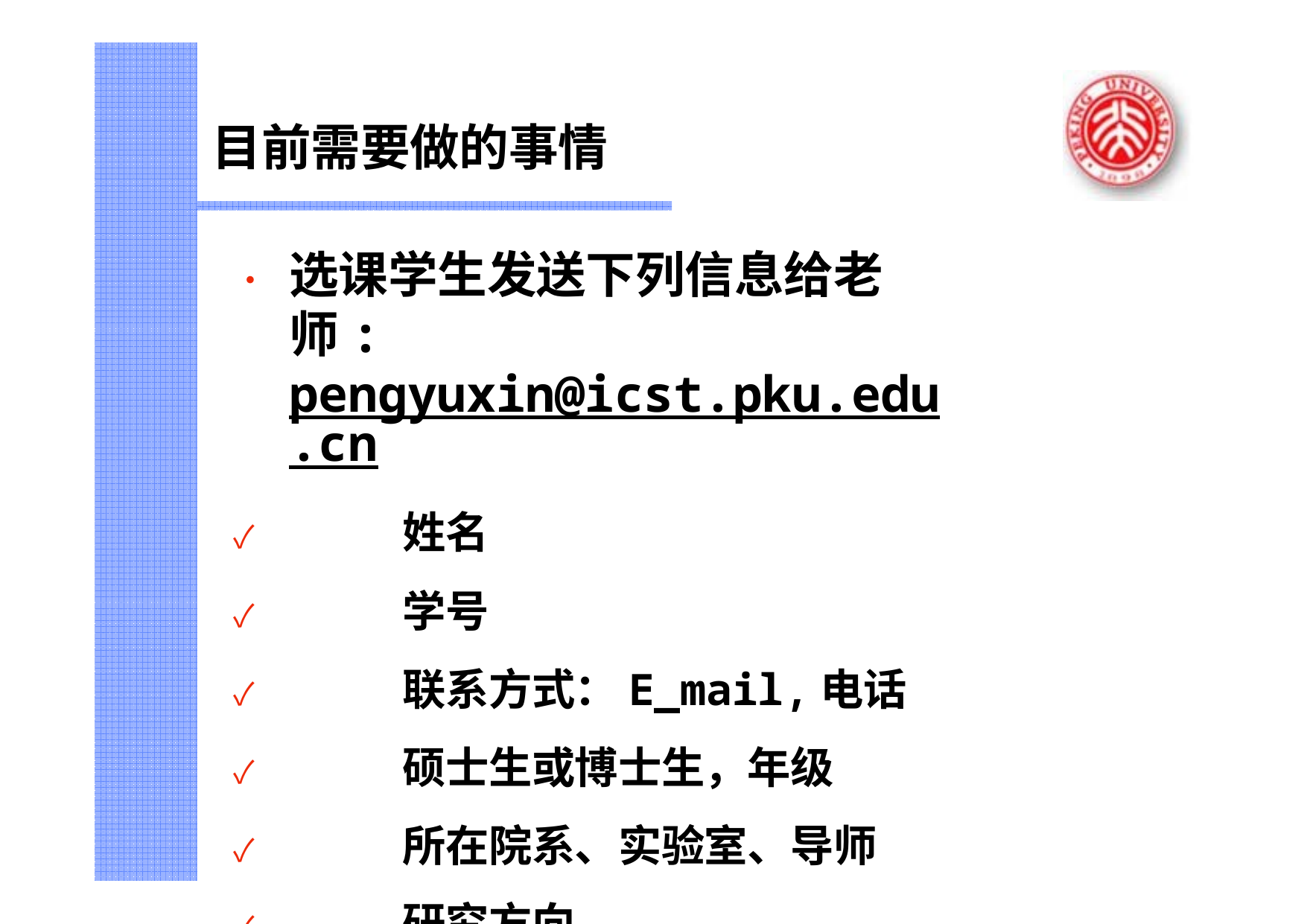

# 目前需要做的事情
•	选课学生发送下列信息给老师: pengyuxin@icst.pku.edu.cn
✓	姓名
✓	学号
✓	联系方式：E_mail,电话
✓	硕士生或博士生，年级
✓	所在院系、实验室、导师
✓	研究方向